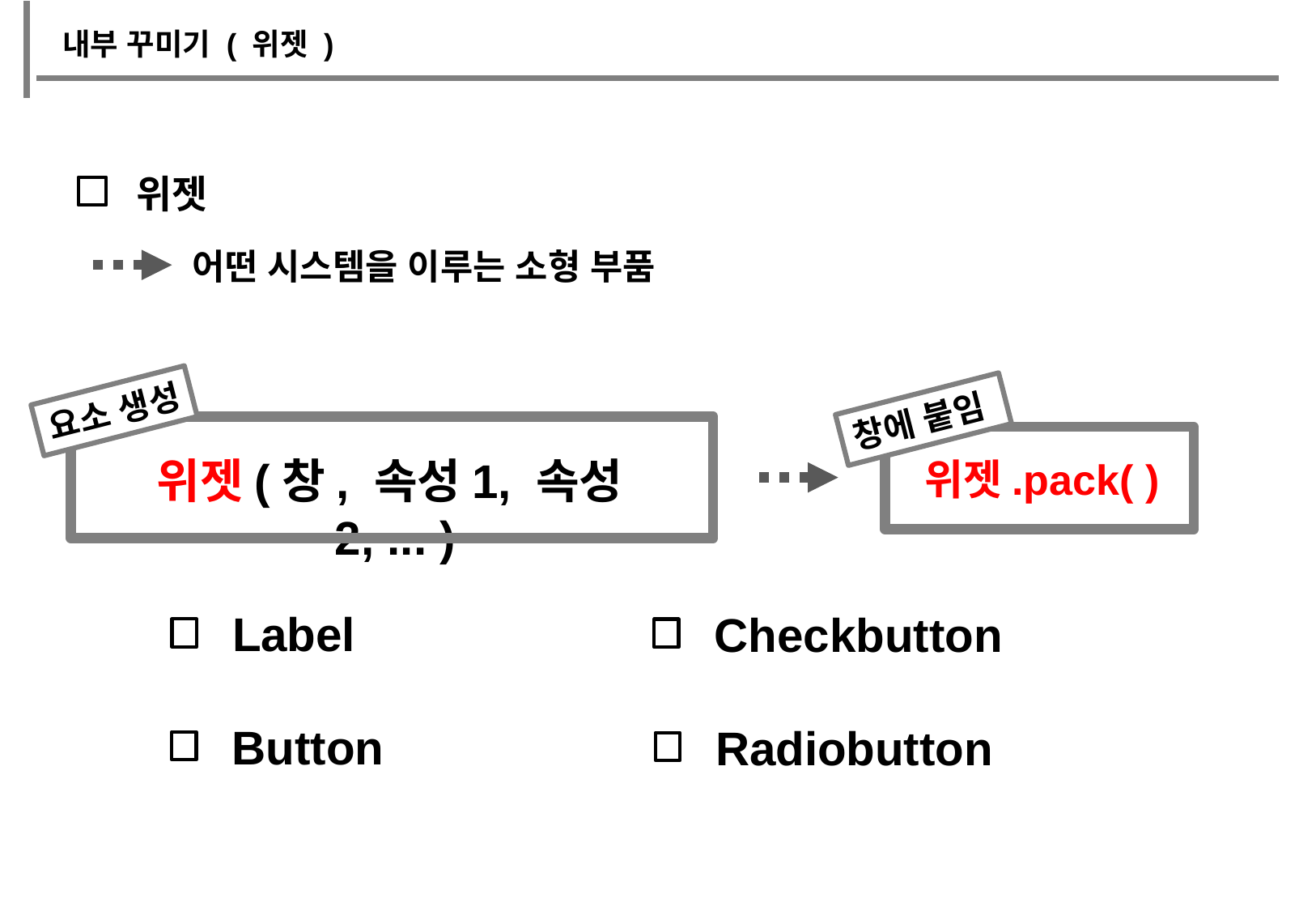

내부 꾸미기 ( 위젯 )

위젯

어떤 시스템을 이루는 소형 부품
요소 생성
창에 붙임

위젯(창, 속성1, 속성2, ... )

위젯.pack( )
Label
Checkbutton

Button
Radiobutton